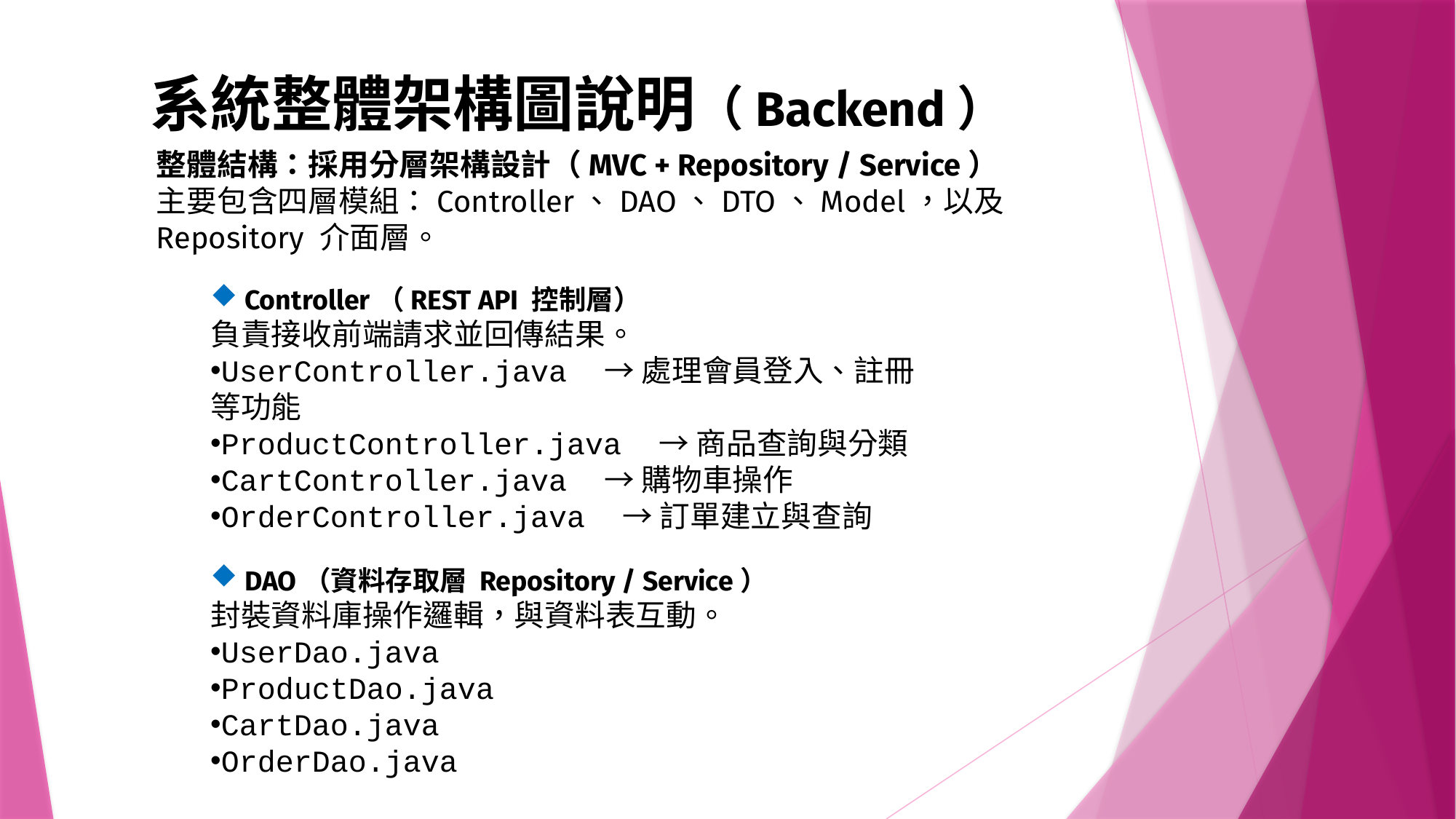

系統整體架構圖說明（Backend）
整體結構：採用分層架構設計（MVC + Repository / Service）
主要包含四層模組：Controller、DAO、DTO、Model，以及 Repository 介面層。
Controller（REST API 控制層）
負責接收前端請求並回傳結果。
UserController.java　→ 處理會員登入、註冊等功能
ProductController.java　→ 商品查詢與分類
CartController.java　→ 購物車操作
OrderController.java　→ 訂單建立與查詢
DAO（資料存取層 Repository / Service）
封裝資料庫操作邏輯，與資料表互動。
UserDao.java
ProductDao.java
CartDao.java
OrderDao.java